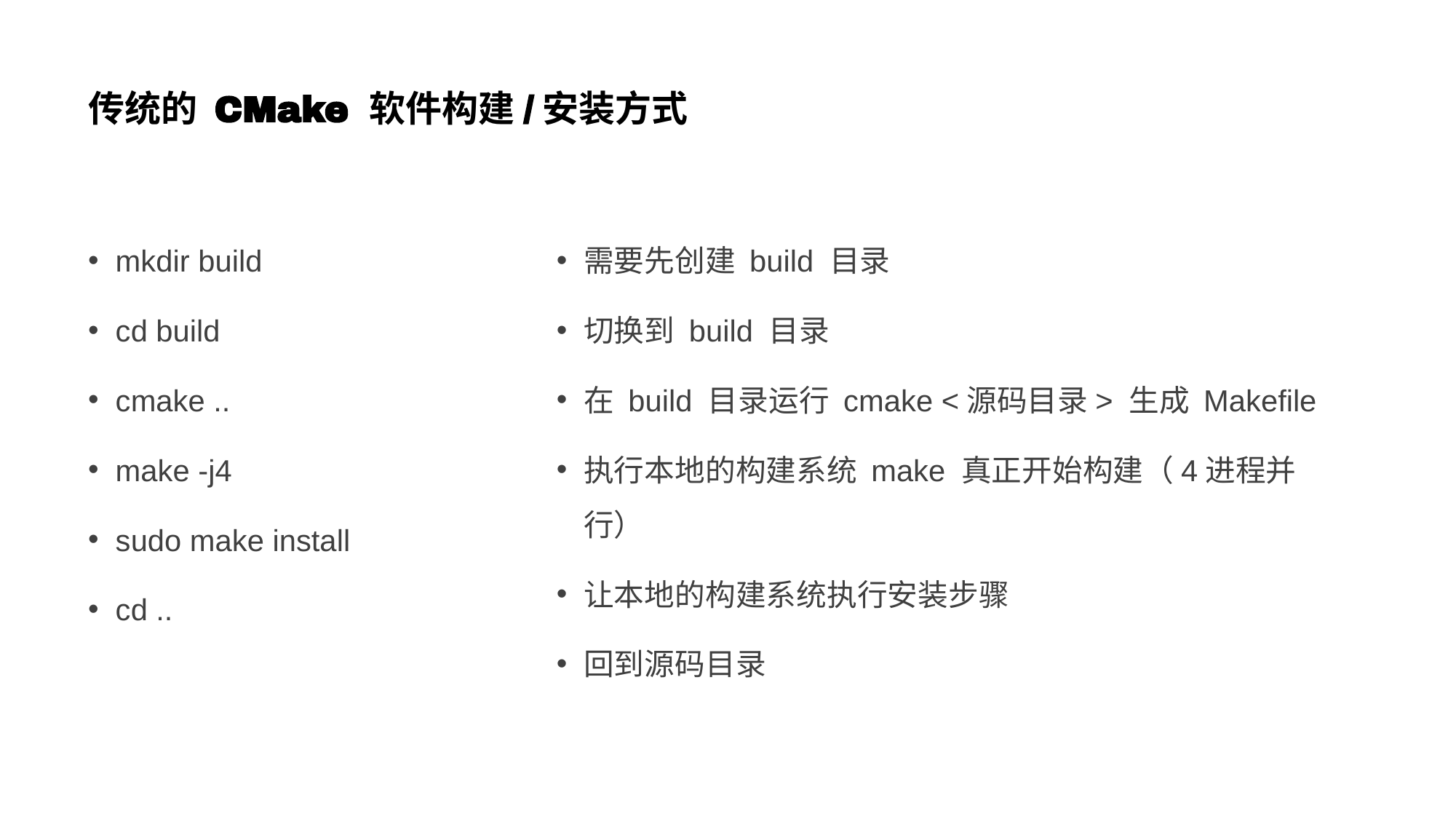

# 传统的 CMake 软件构建/安装方式
mkdir build
cd build
cmake ..
make -j4
sudo make install
cd ..
需要先创建 build 目录
切换到 build 目录
在 build 目录运行 cmake <源码目录> 生成 Makefile
执行本地的构建系统 make 真正开始构建（4进程并行）
让本地的构建系统执行安装步骤
回到源码目录